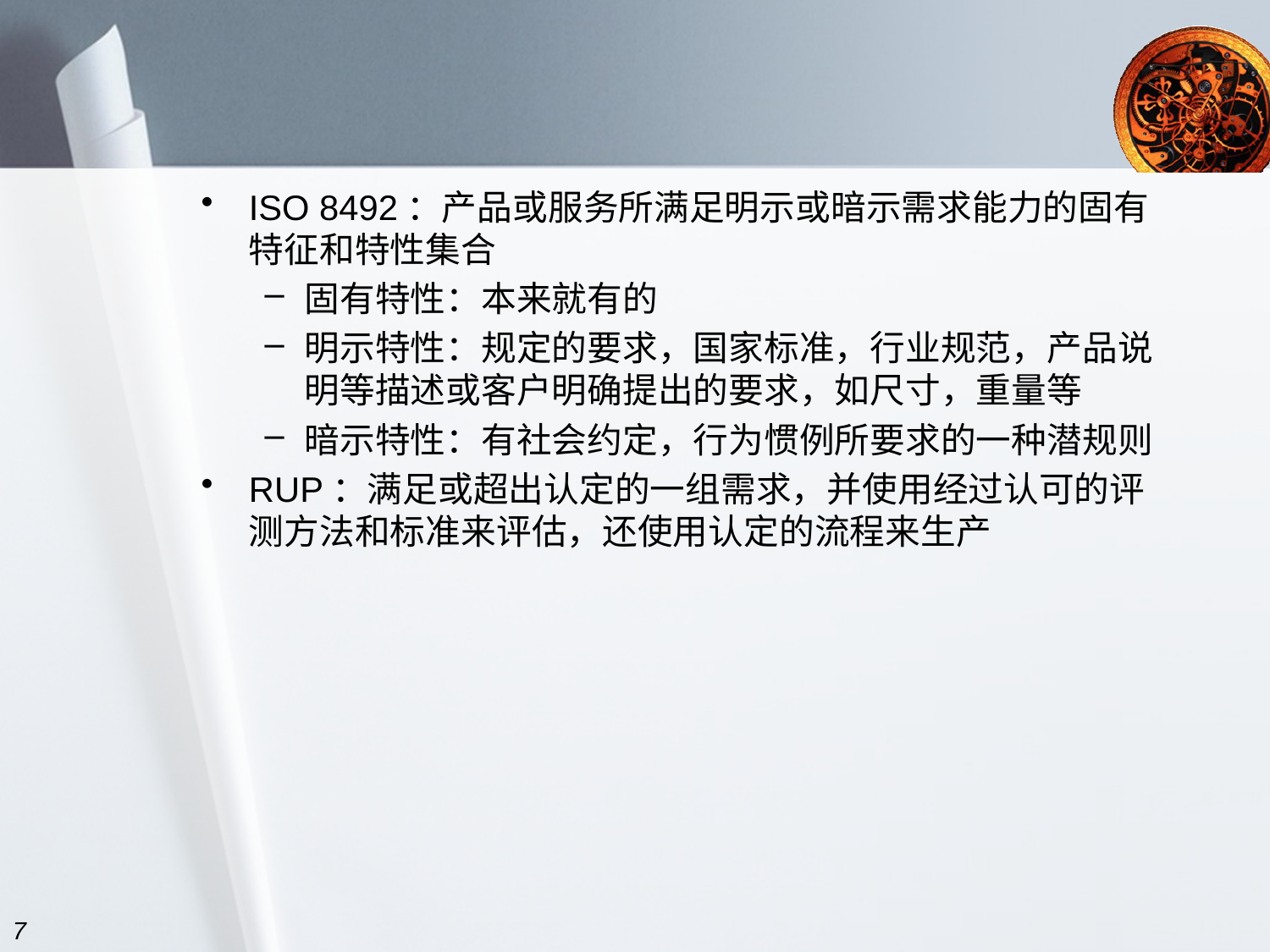

#
ISO 8492：产品或服务所满足明示或暗示需求能力的固有特征和特性集合
固有特性：本来就有的
明示特性：规定的要求，国家标准，行业规范，产品说明等描述或客户明确提出的要求，如尺寸，重量等
暗示特性：有社会约定，行为惯例所要求的一种潜规则
RUP：满足或超出认定的一组需求，并使用经过认可的评测方法和标准来评估，还使用认定的流程来生产

7